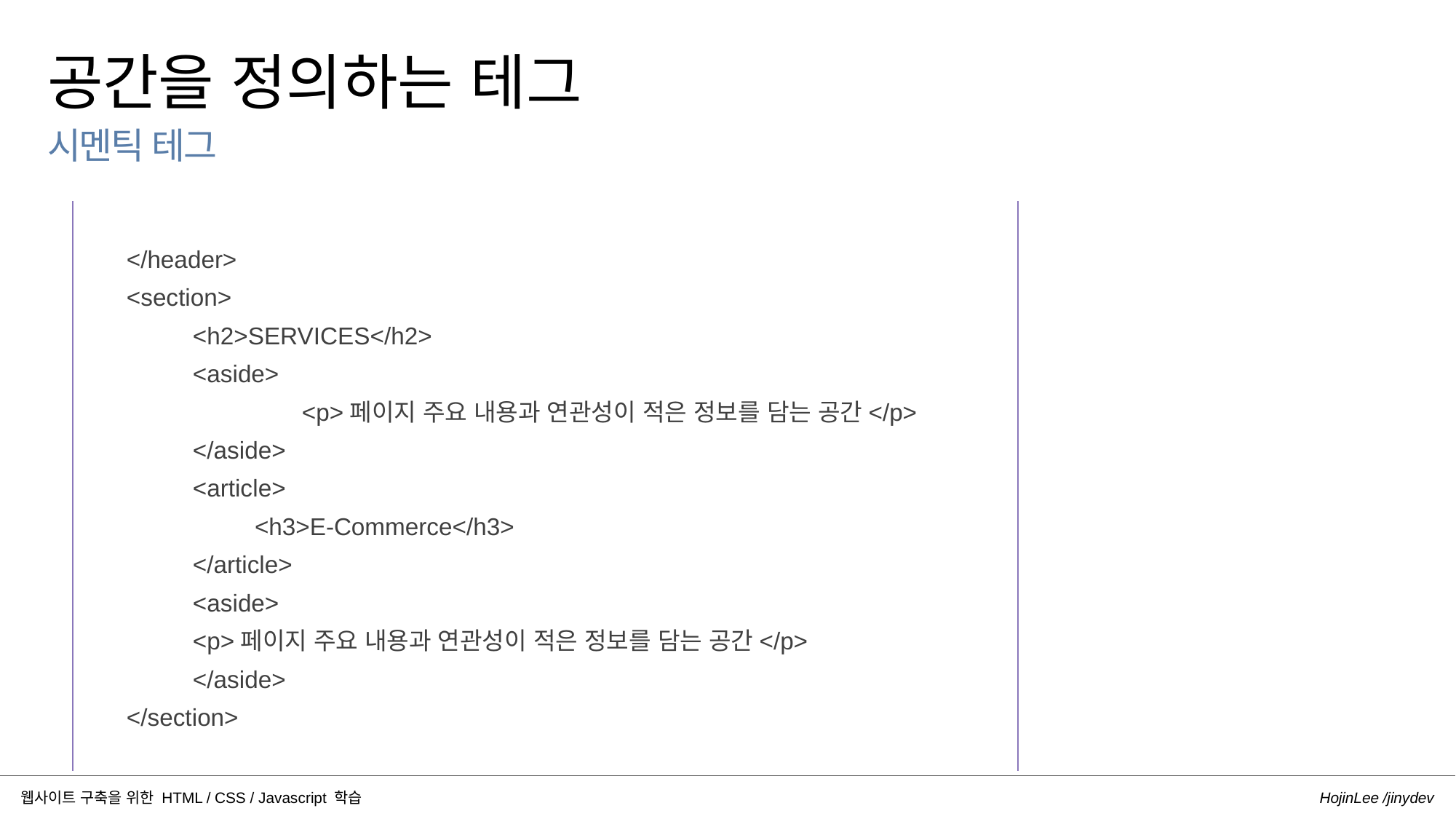

공간을 정의하는 테그
시멘틱 테그

	</header>
	<section>
		<h2>SERVICES</h2>
		<aside>
			<p>페이지 주요 내용과 연관성이 적은 정보를 담는 공간</p>
		</aside>
		<article>
		<h3>E-Commerce</h3>
		</article>
		<aside>
		<p>페이지 주요 내용과 연관성이 적은 정보를 담는 공간</p>
		</aside>
	</section>
HojinLee /jinydev
웹사이트 구축을 위한 HTML / CSS / Javascript 학습